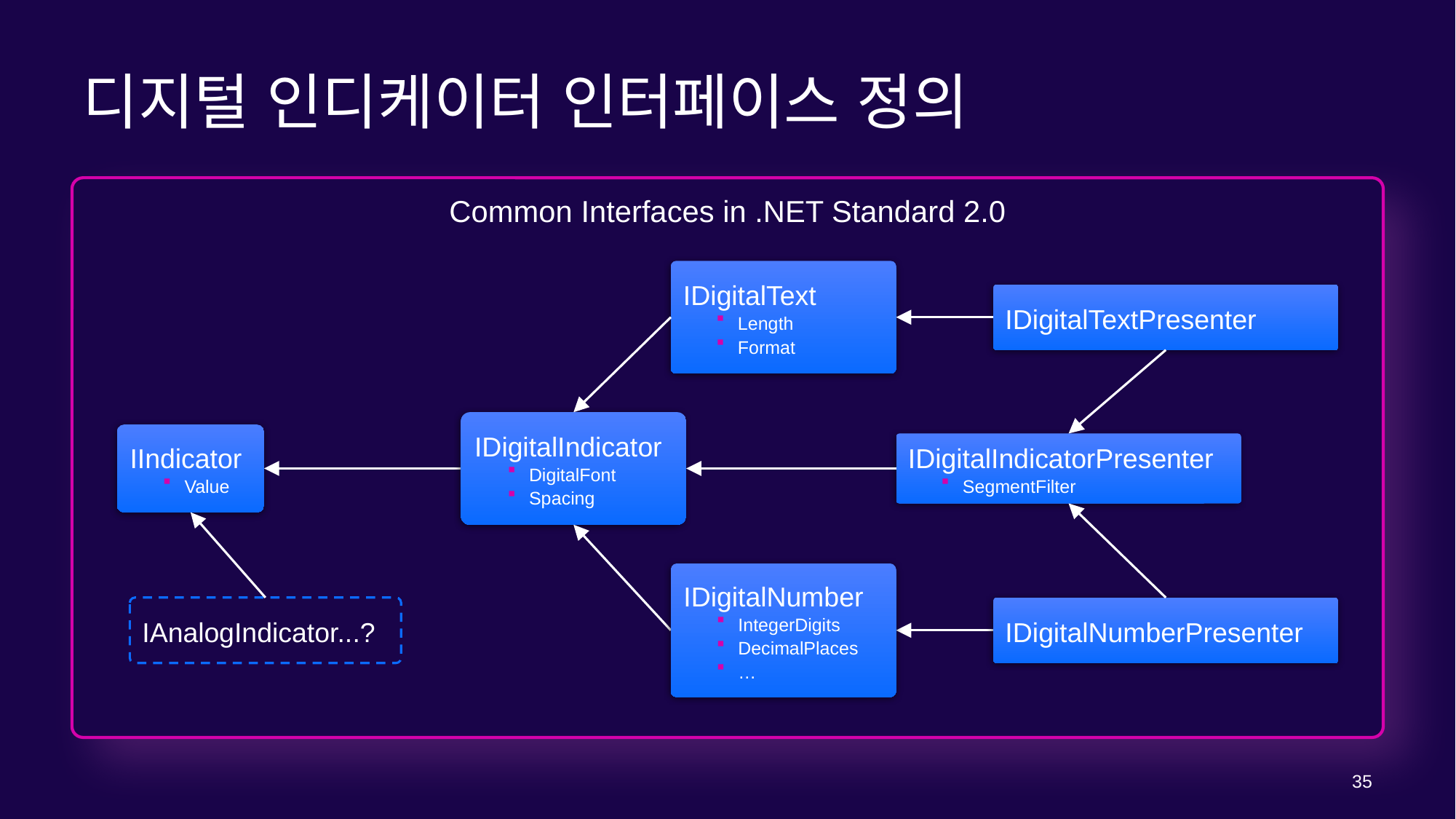

# 디지털 인디케이터 인터페이스 정의
Common Interfaces in .NET Standard 2.0
IDigitalText
Length
Format
IDigitalTextPresenter
IDigitalIndicator
DigitalFont
Spacing
IIndicator
Value
IDigitalIndicatorPresenter
SegmentFilter
IDigitalNumber
IntegerDigits
DecimalPlaces
…
IDigitalNumberPresenter
IAnalogIndicator...?
35